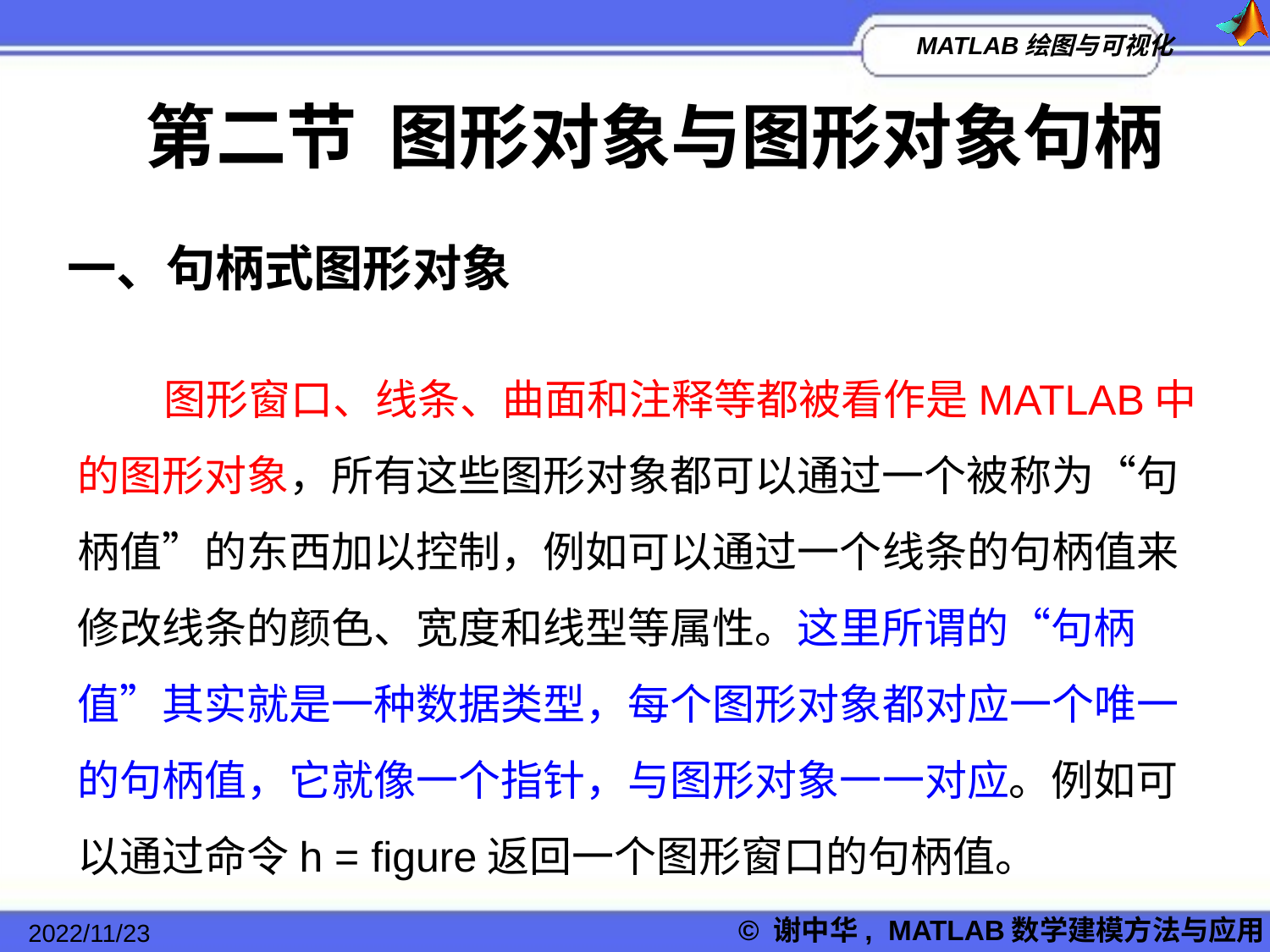

第二节  图形对象与图形对象句柄
一、句柄式图形对象
        图形窗口、线条、曲面和注释等都被看作是MATLAB中的图形对象，所有这些图形对象都可以通过一个被称为“句柄值”的东西加以控制，例如可以通过一个线条的句柄值来修改线条的颜色、宽度和线型等属性。这里所谓的“句柄值”其实就是一种数据类型，每个图形对象都对应一个唯一的句柄值，它就像一个指针，与图形对象一一对应。例如可以通过命令h = figure返回一个图形窗口的句柄值。
2022/11/23
© 谢中华,  MATLAB数学建模方法与应用